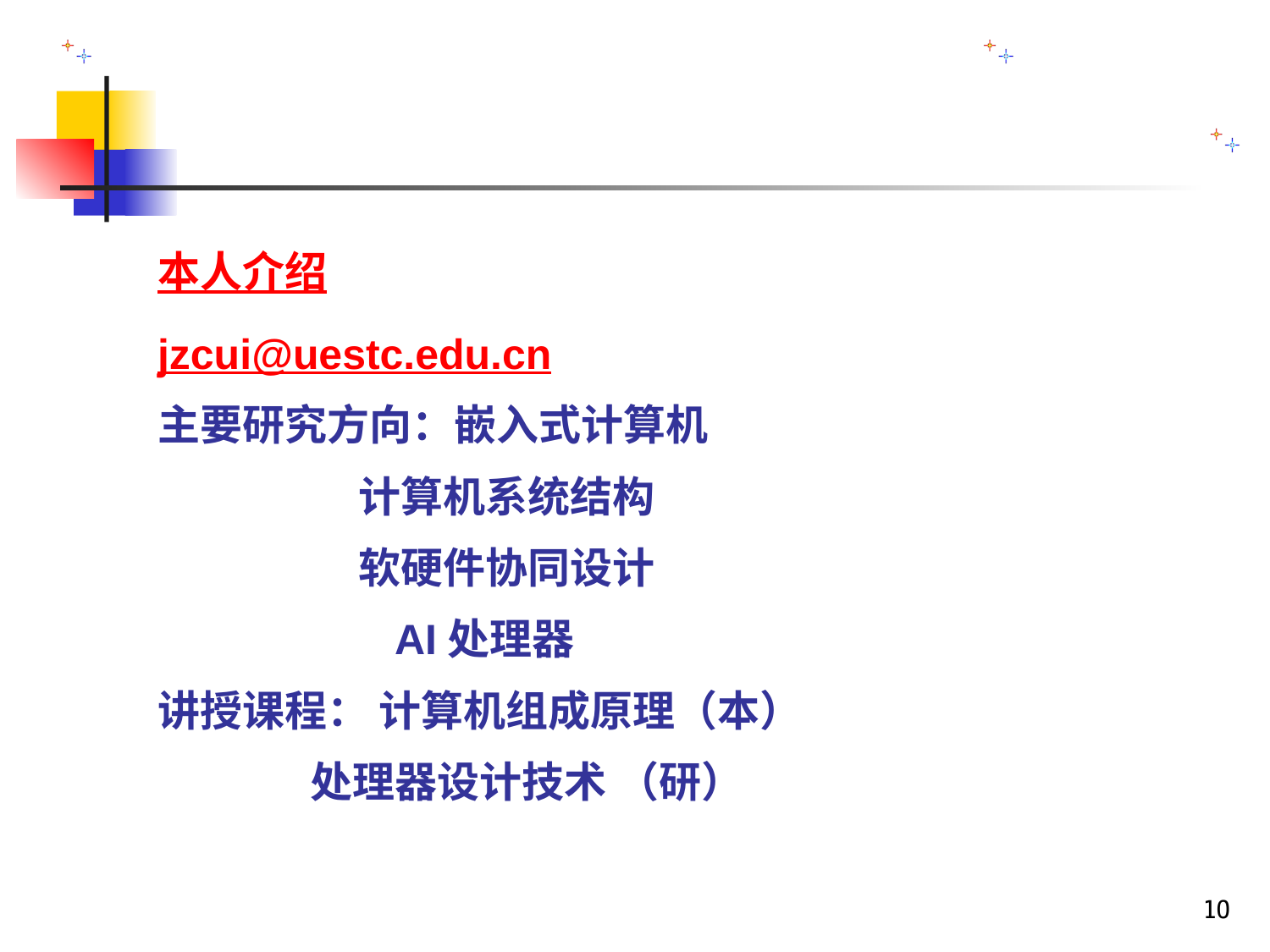

本人介绍
jzcui@uestc.edu.cn
主要研究方向：嵌入式计算机
                    计算机系统结构
                    软硬件协同设计
                    AI处理器
讲授课程： 计算机组成原理（本）
               处理器设计技术 （研）

10